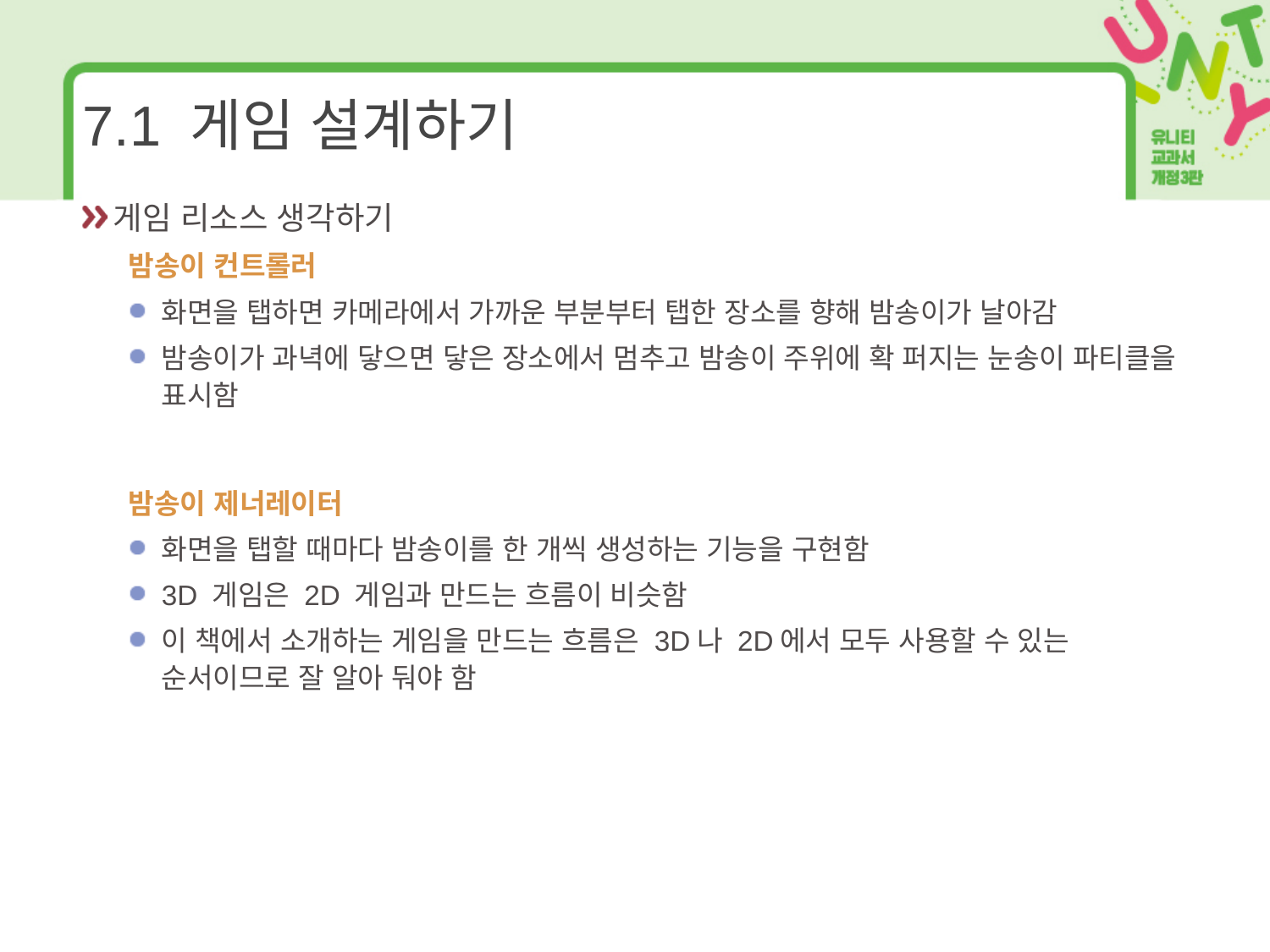

# 7.1 게임 설계하기
게임 리소스 생각하기
밤송이 컨트롤러
화면을 탭하면 카메라에서 가까운 부분부터 탭한 장소를 향해 밤송이가 날아감
밤송이가 과녁에 닿으면 닿은 장소에서 멈추고 밤송이 주위에 확 퍼지는 눈송이 파티클을 표시함

밤송이 제너레이터
화면을 탭할 때마다 밤송이를 한 개씩 생성하는 기능을 구현함
3D 게임은 2D 게임과 만드는 흐름이 비슷함
이 책에서 소개하는 게임을 만드는 흐름은 3D나 2D에서 모두 사용할 수 있는 순서이므로 잘 알아 둬야 함